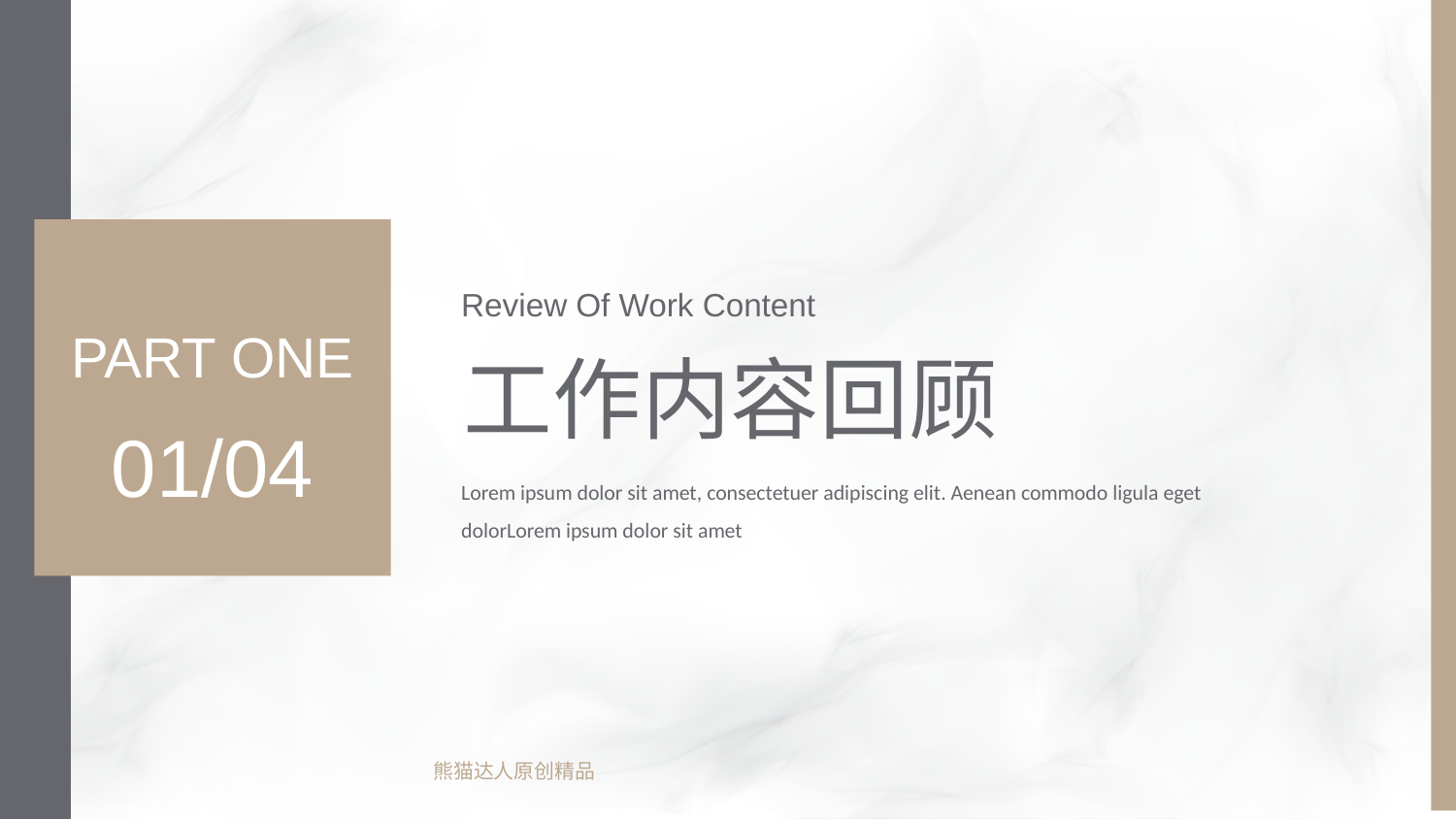

Review Of Work Content
PART ONE
工作内容回顾
01/04
Lorem ipsum dolor sit amet, consectetuer adipiscing elit. Aenean commodo ligula eget dolorLorem ipsum dolor sit amet
熊猫达人原创精品